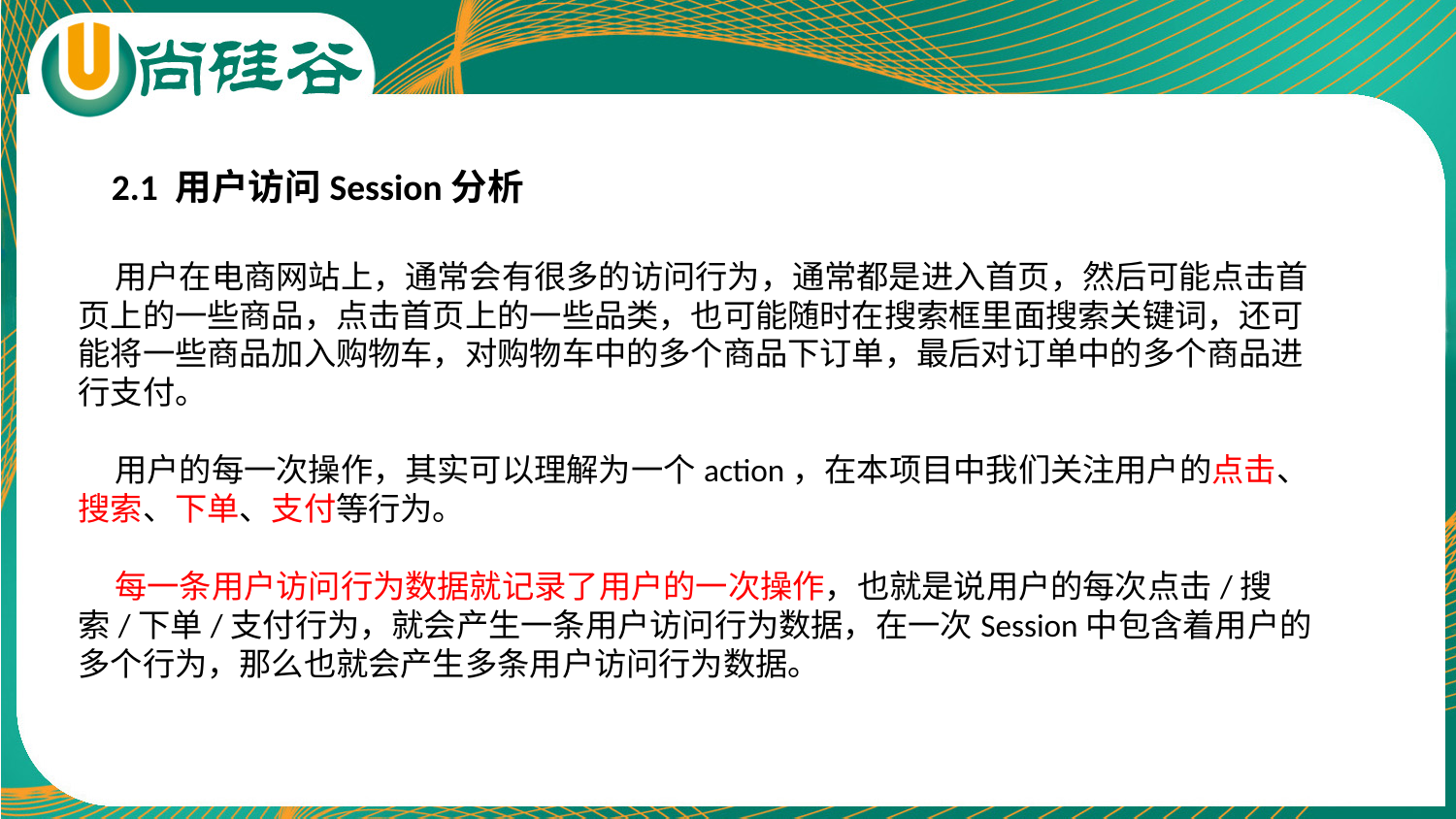

2.1 用户访问Session分析
    用户在电商网站上，通常会有很多的访问行为，通常都是进入首页，然后可能点击首页上的一些商品，点击首页上的一些品类，也可能随时在搜索框里面搜索关键词，还可能将一些商品加入购物车，对购物车中的多个商品下订单，最后对订单中的多个商品进行支付。

    用户的每一次操作，其实可以理解为一个action，在本项目中我们关注用户的点击、搜索、下单、支付等行为。

    每一条用户访问行为数据就记录了用户的一次操作，也就是说用户的每次点击/搜索/下单/支付行为，就会产生一条用户访问行为数据，在一次Session中包含着用户的多个行为，那么也就会产生多条用户访问行为数据。